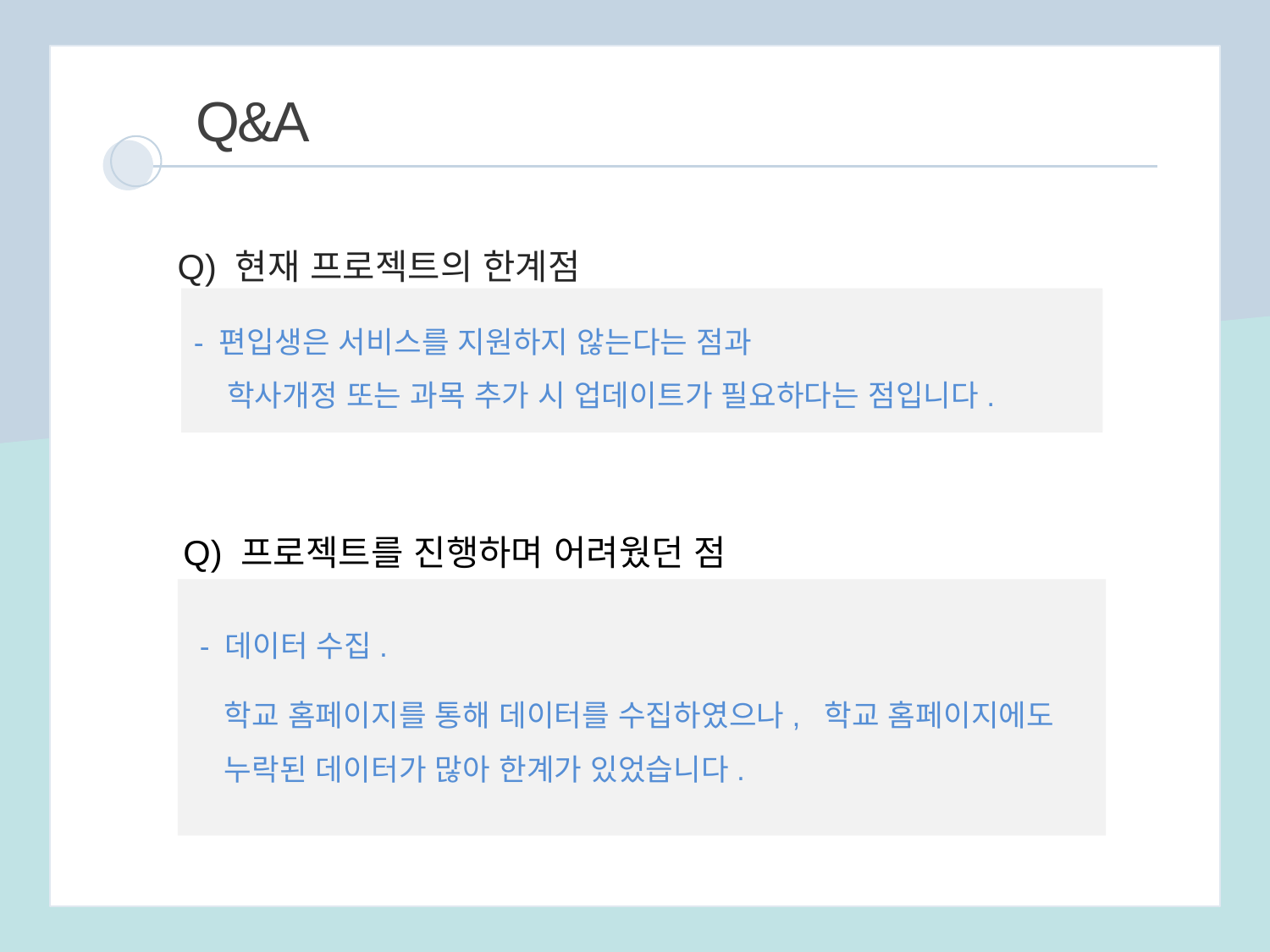

Q&A
Q) 현재 프로젝트의 한계점
  - 편입생은 서비스를 지원하지 않는다는 점과
     학사개정 또는 과목 추가 시 업데이트가 필요하다는 점입니다.

Q) 프로젝트를 진행하며 어려웠던 점
  - 데이터 수집.

    학교 홈페이지를 통해 데이터를 수집하였으나,  학교 홈페이지에도
    누락된 데이터가 많아 한계가 있었습니다.